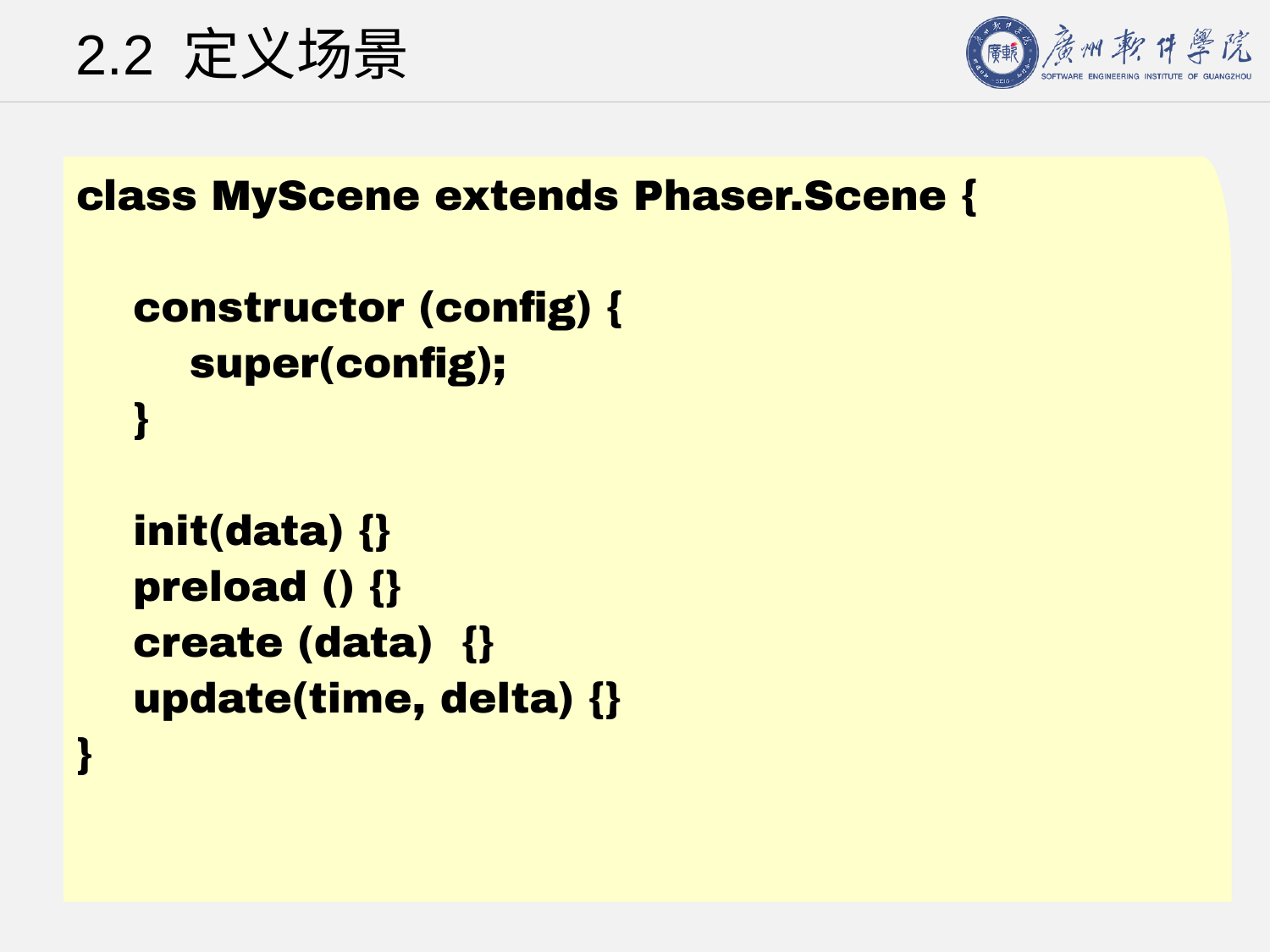

# 2.2 定义场景
class MyScene extends Phaser.Scene {

    constructor (config) {
        super(config);
    }

    init(data) {}
    preload () {}
    create (data)  {}
    update(time, delta) {}
}